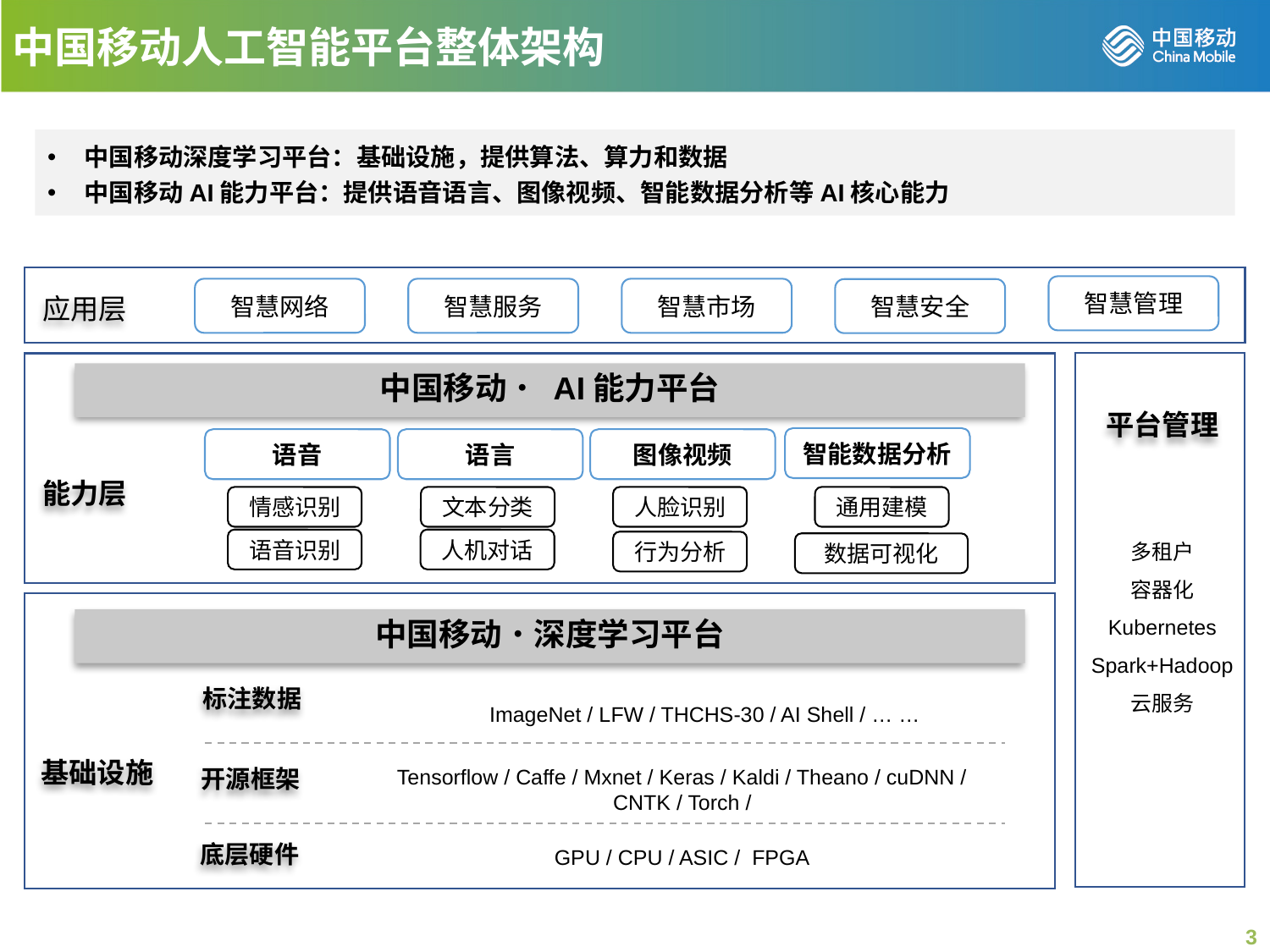

中国移动人工智能平台整体架构
中国移动深度学习平台：基础设施，提供算法、算力和数据
中国移动AI能力平台：提供语音语言、图像视频、智能数据分析等AI核心能力

智慧管理
智慧网络
智慧服务
智慧市场
智慧安全
应用层

中国移动• AI能力平台

平台管理
智能数据分析
语音
语言
图像视频
能力层
情感识别
文本分类
人脸识别
通用建模
多租户
容器化
Kubernetes
Spark+Hadoop
云服务

语音识别
人机对话
行为分析
数据可视化

中国移动•深度学习平台
标注数据
ImageNet / LFW / THCHS-30 / AI Shell / … …
基础设施
Tensorflow / Caffe / Mxnet / Keras / Kaldi / Theano / cuDNN / CNTK / Torch /
开源框架
底层硬件
GPU / CPU / ASIC /  FPGA